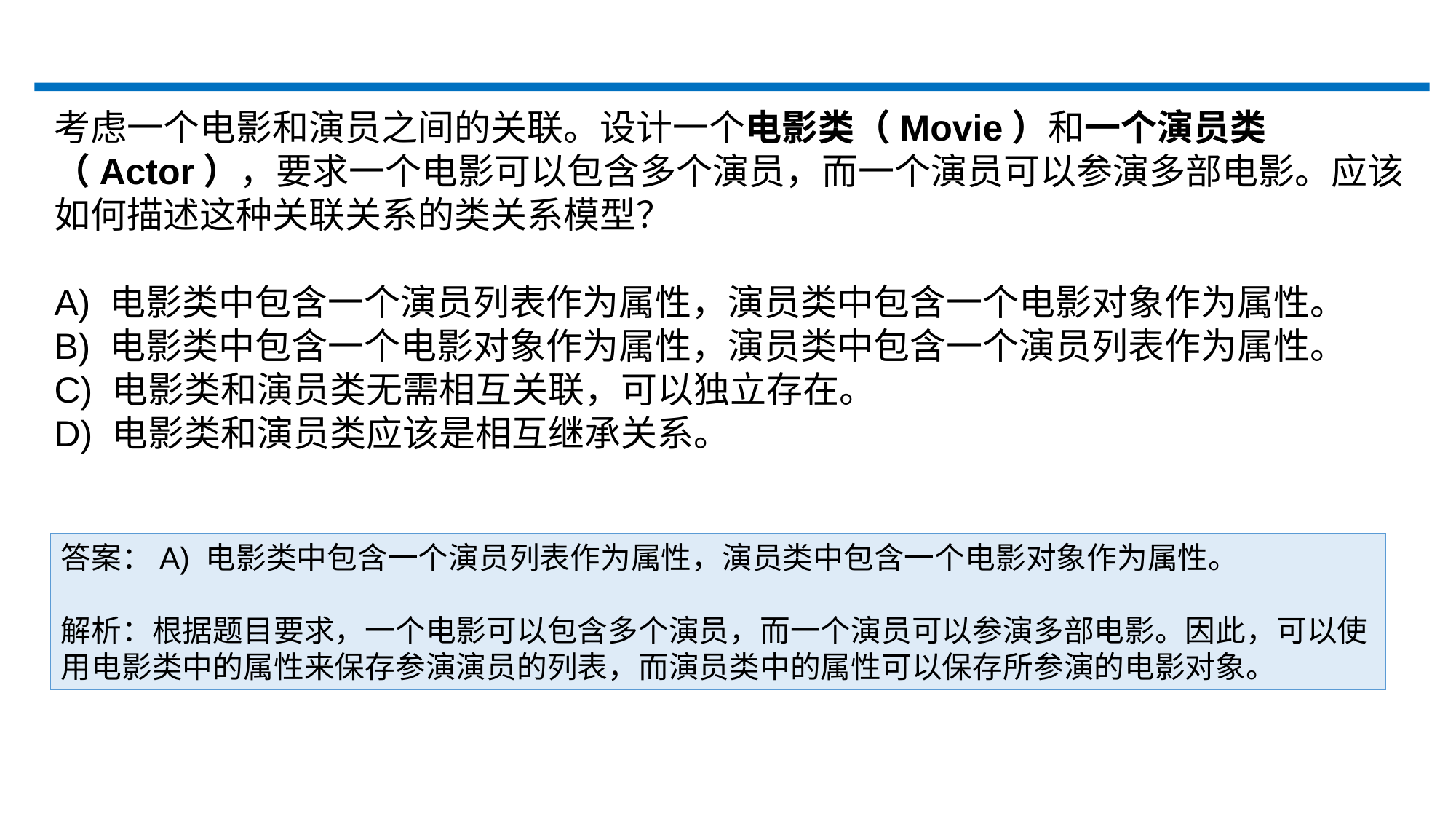

考虑一个电影和演员之间的关联。设计一个电影类（Movie）和一个演员类（Actor），要求一个电影可以包含多个演员，而一个演员可以参演多部电影。应该如何描述这种关联关系的类关系模型？

A) 电影类中包含一个演员列表作为属性，演员类中包含一个电影对象作为属性。
B) 电影类中包含一个电影对象作为属性，演员类中包含一个演员列表作为属性。
C) 电影类和演员类无需相互关联，可以独立存在。
D) 电影类和演员类应该是相互继承关系。
答案：A) 电影类中包含一个演员列表作为属性，演员类中包含一个电影对象作为属性。

解析：根据题目要求，一个电影可以包含多个演员，而一个演员可以参演多部电影。因此，可以使用电影类中的属性来保存参演演员的列表，而演员类中的属性可以保存所参演的电影对象。